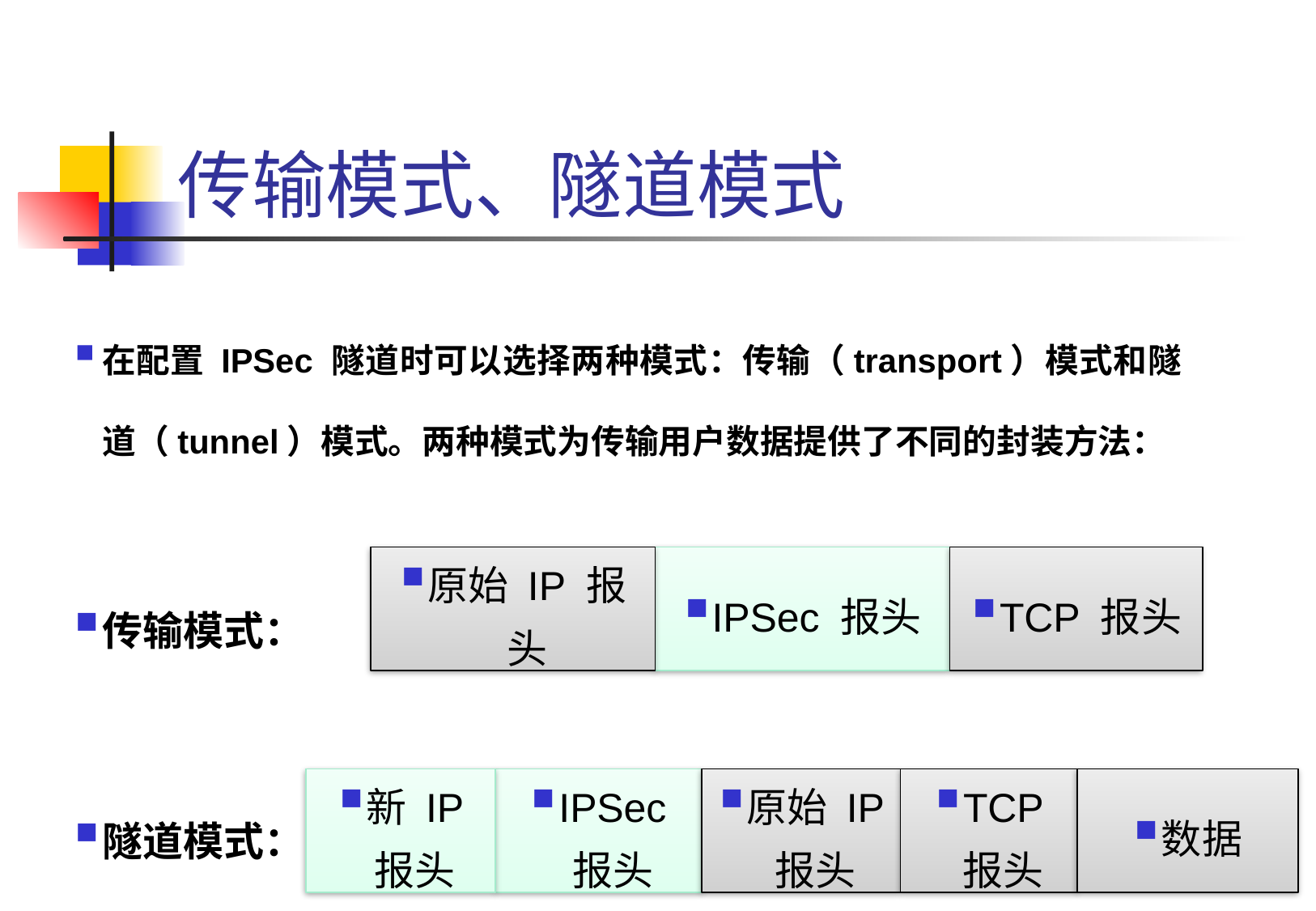

# 传输模式、隧道模式
在配置 IPSec 隧道时可以选择两种模式：传输（transport）模式和隧道（tunnel）模式。两种模式为传输用户数据提供了不同的封装方法：

传输模式：

隧道模式：
原始 IP 报头
IPSec 报头
TCP 报头
新 IP 报头
IPSec 报头
原始 IP 报头
TCP 报头
数据